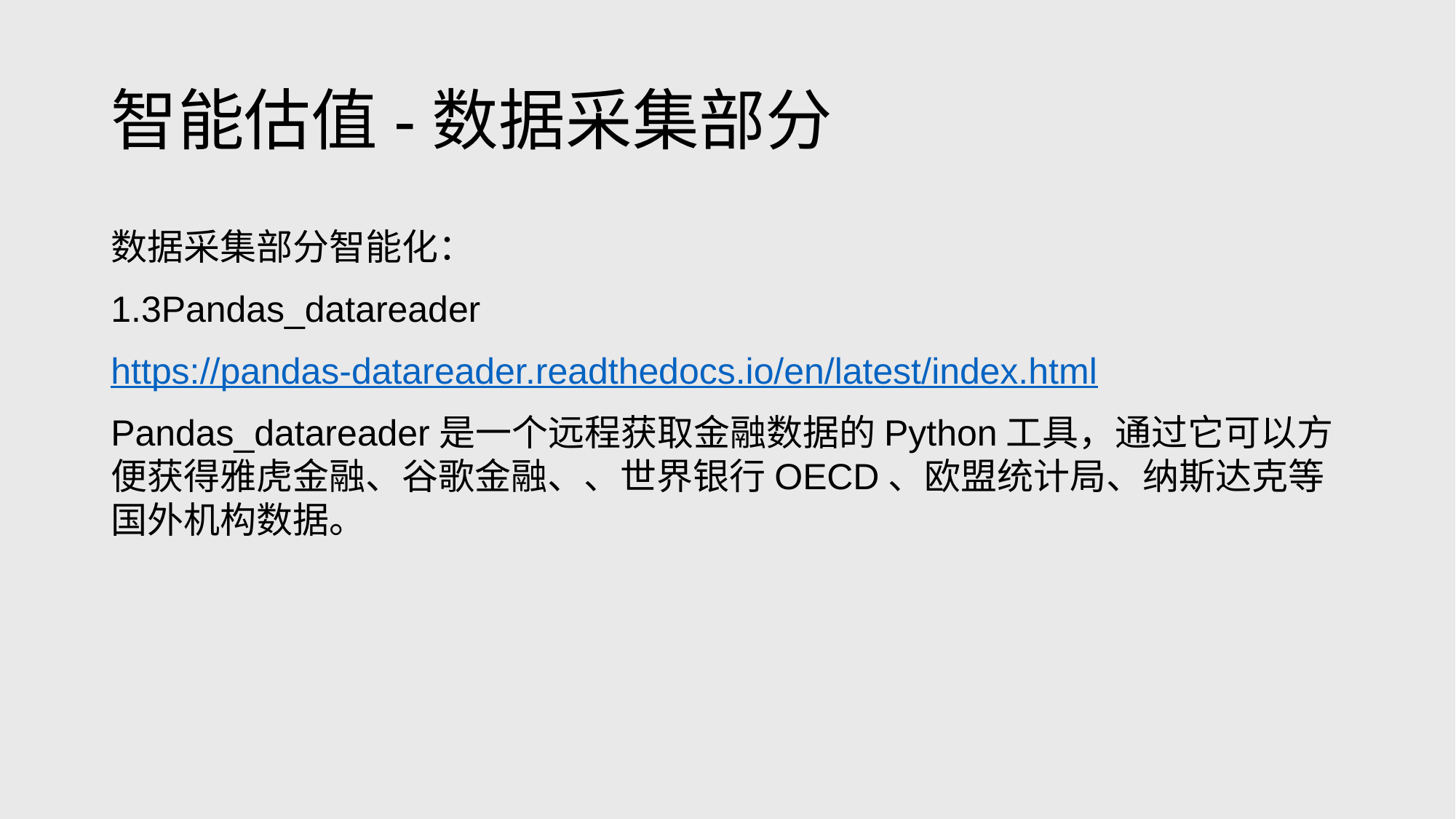

# 智能估值-数据采集部分
数据采集部分智能化：
1.3Pandas_datareader
https://pandas-datareader.readthedocs.io/en/latest/index.html
Pandas_datareader是一个远程获取金融数据的Python工具，通过它可以方便获得雅虎金融、谷歌金融、、世界银行OECD、欧盟统计局、纳斯达克等国外机构数据。